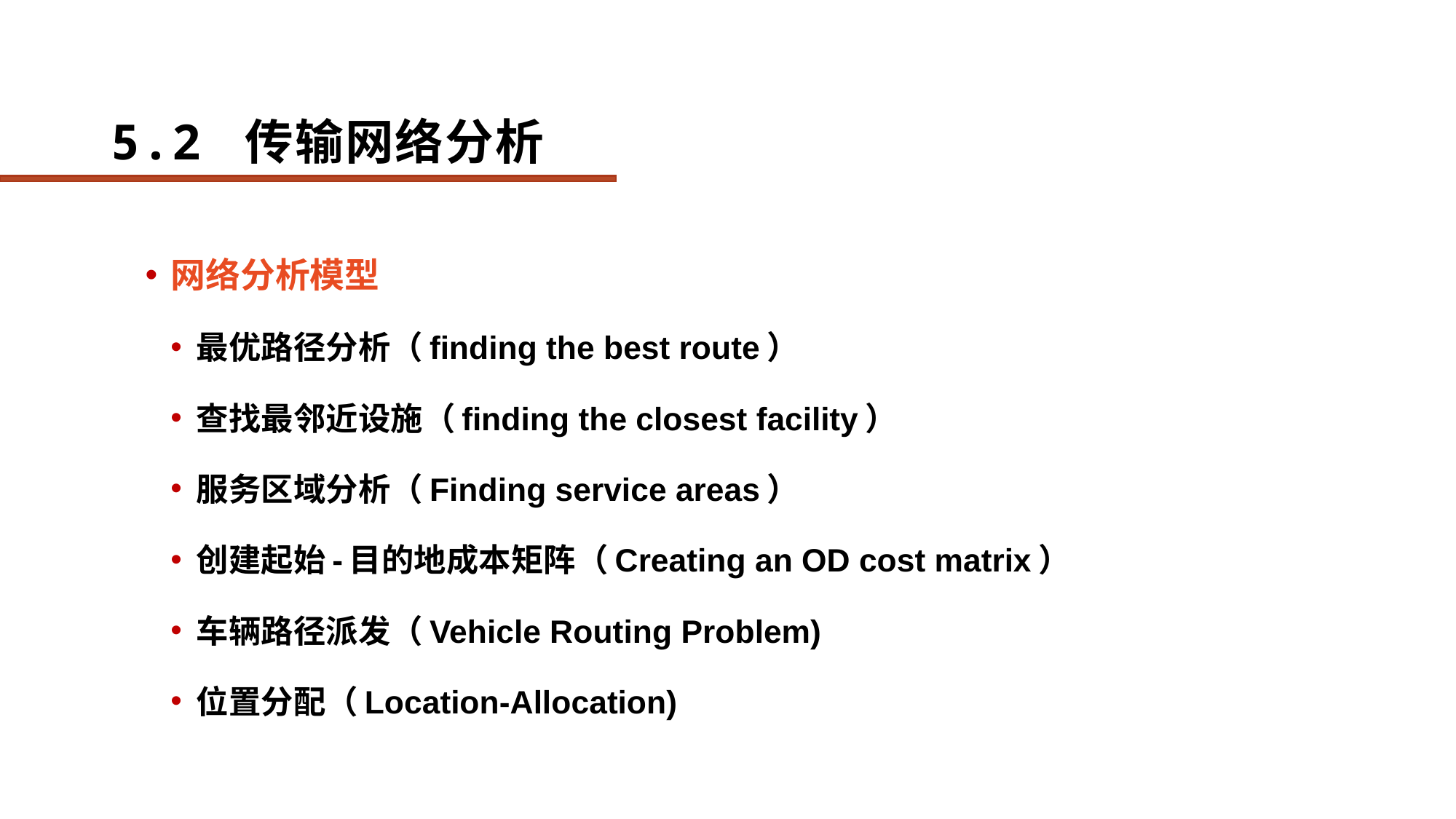

# 5.2 传输网络分析
网络分析模型
最优路径分析（finding the best route）
查找最邻近设施（finding the closest facility）
服务区域分析（Finding service areas）
创建起始-目的地成本矩阵（Creating an OD cost matrix）
车辆路径派发（Vehicle Routing Problem)
位置分配（Location-Allocation)